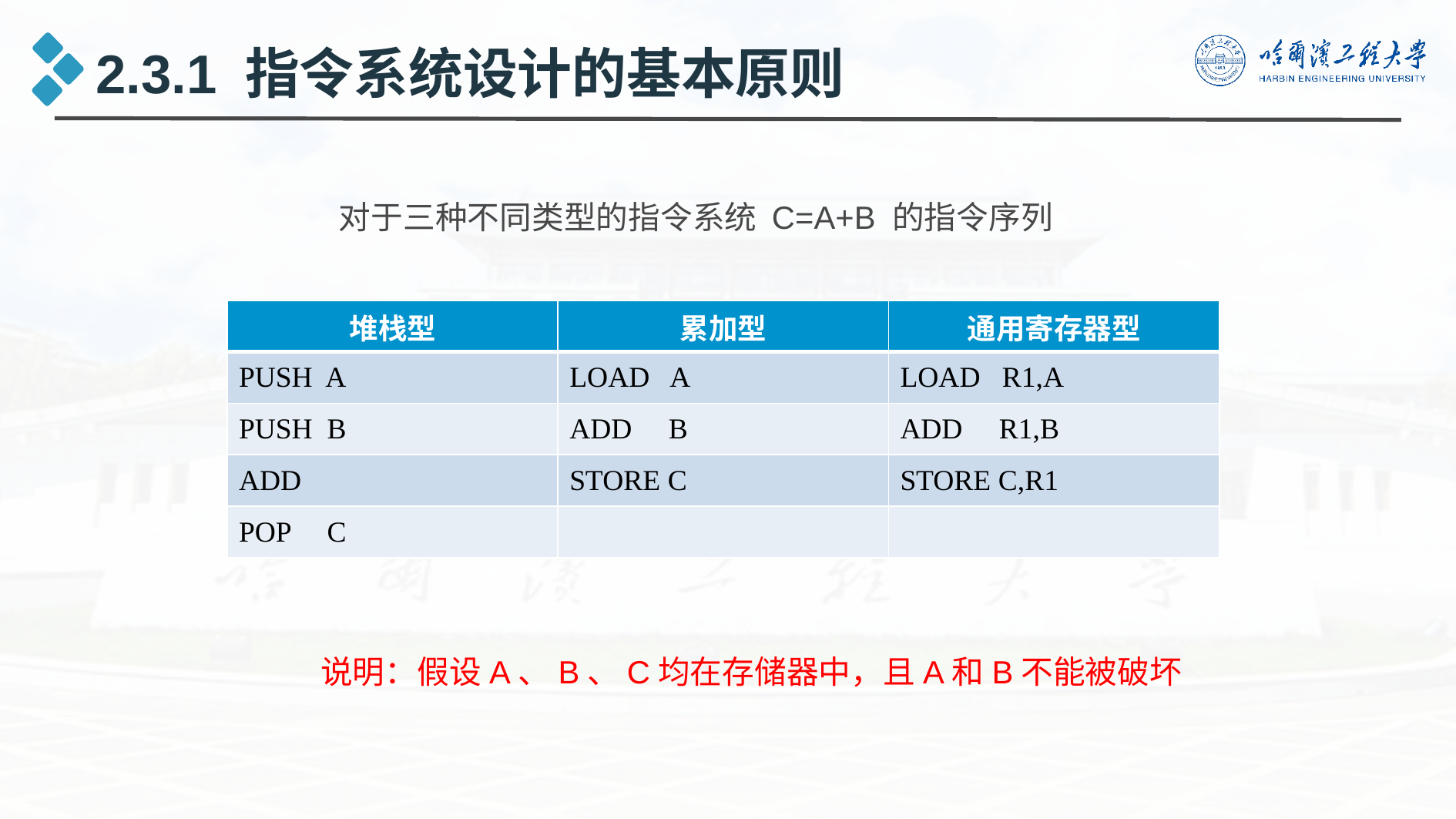

2.3.1 指令系统设计的基本原则

对于三种不同类型的指令系统 C=A+B 的指令序列
| 堆栈型 | 累加型 | 通用寄存器型 |
| --- | --- | --- |
| PUSH A | LOAD A | LOAD R1,A |
| PUSH B | ADD B | ADD R1,B |
| ADD | STORE C | STORE C,R1 |
| POP C |  |  |
说明：假设A、B、C均在存储器中，且A和B不能被破坏